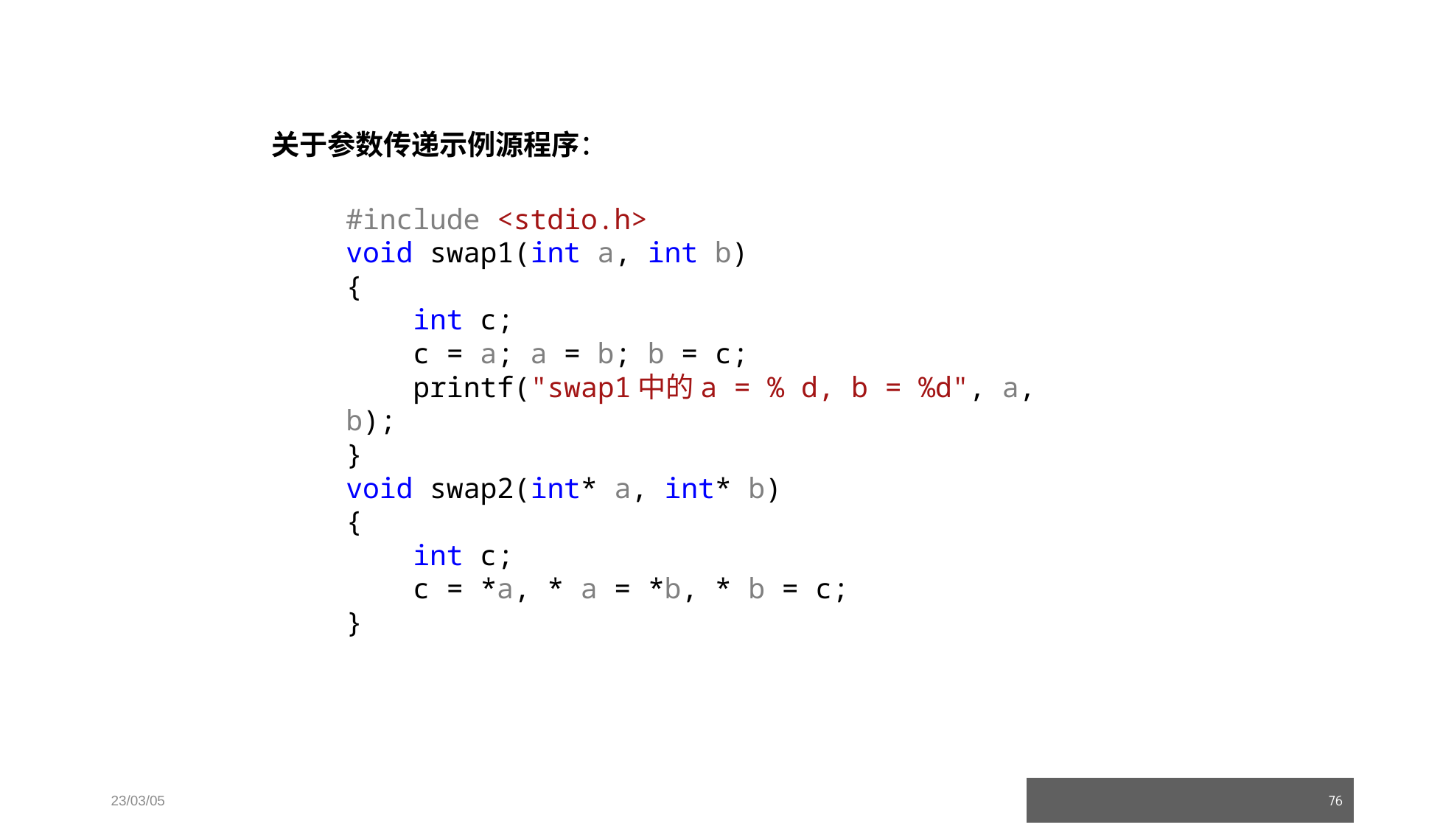

关于参数传递示例源程序：
#include <stdio.h>
void swap1(int a, int b)
{
    int c;
    c = a; a = b; b = c;
    printf("swap1中的a = % d, b = %d", a, b);
}
void swap2(int* a, int* b)
{
    int c;
    c = *a, * a = *b, * b = c;
}
23/03/05
76